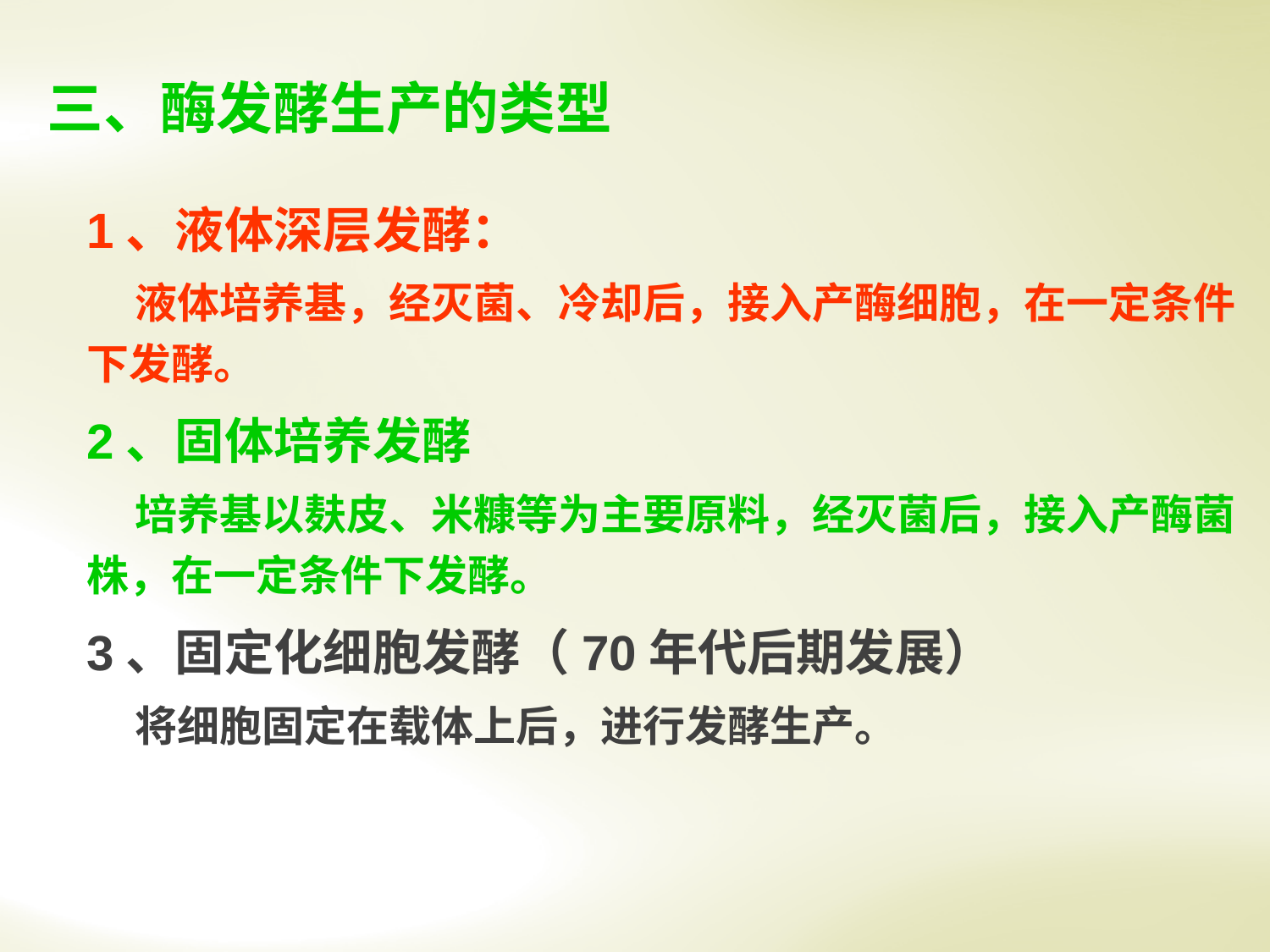

三、酶发酵生产的类型
1、液体深层发酵：
    液体培养基，经灭菌、冷却后，接入产酶细胞，在一定条件下发酵。
2、固体培养发酵
    培养基以麸皮、米糠等为主要原料，经灭菌后，接入产酶菌株，在一定条件下发酵。
3、固定化细胞发酵（70年代后期发展）
    将细胞固定在载体上后，进行发酵生产。